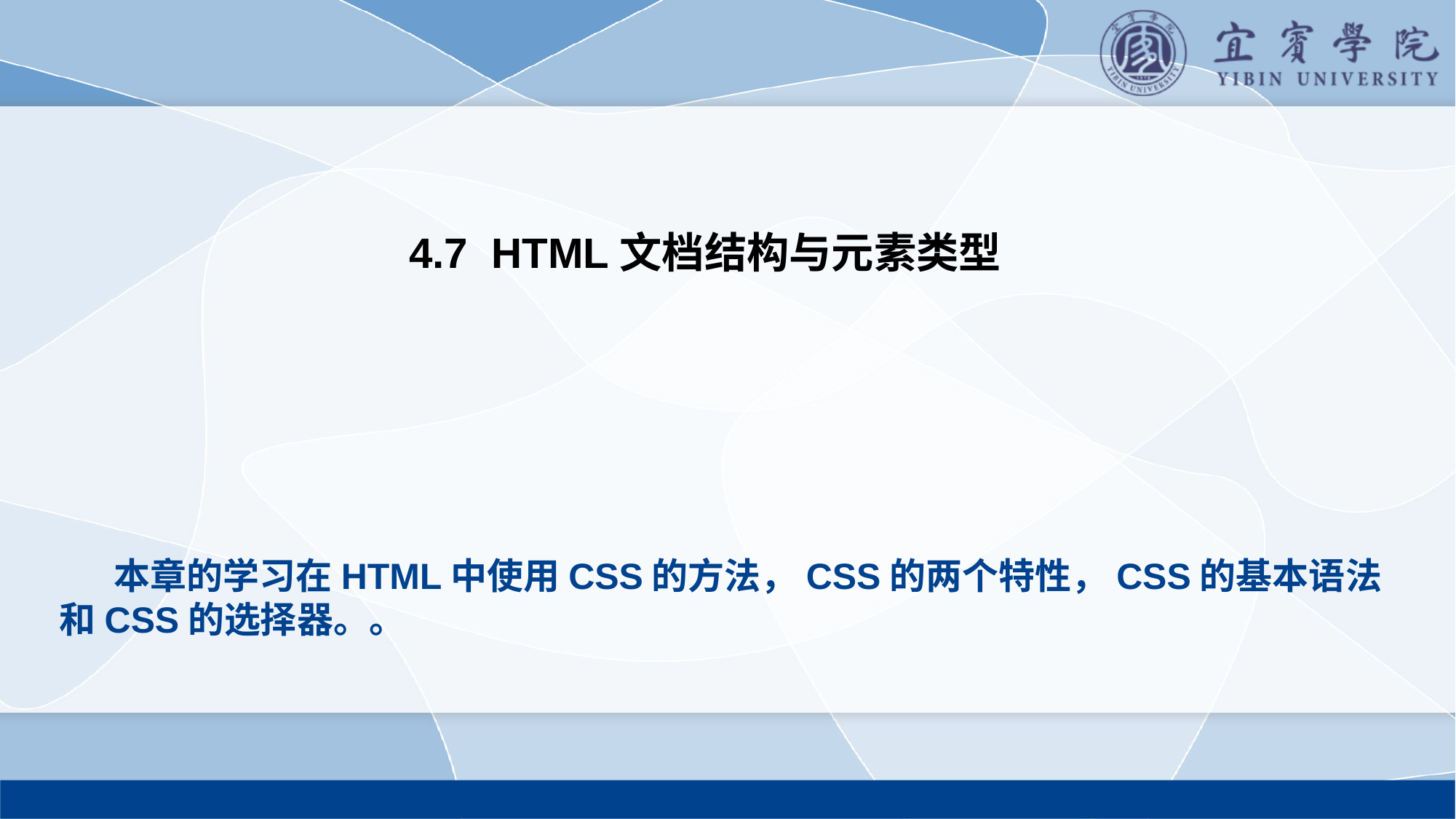

4.7  HTML文档结构与元素类型
本章的学习在HTML中使用CSS的方法，CSS的两个特性，CSS的基本语法和CSS的选择器。。